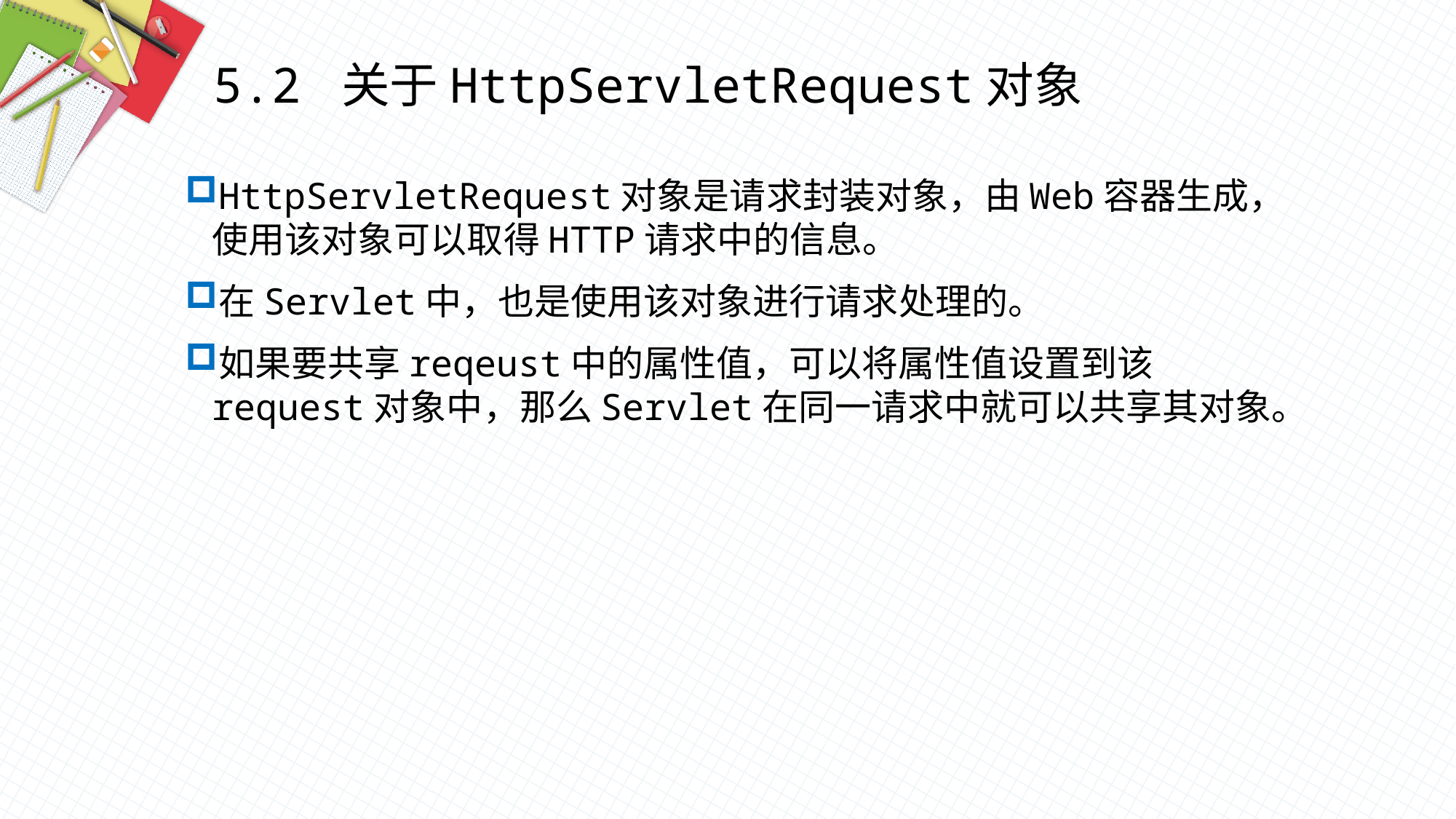

5.2 关于HttpServletRequest对象
HttpServletRequest对象是请求封装对象，由Web容器生成，使用该对象可以取得HTTP请求中的信息。
在Servlet中，也是使用该对象进行请求处理的。
如果要共享reqeust中的属性值，可以将属性值设置到该request对象中，那么Servlet在同一请求中就可以共享其对象。